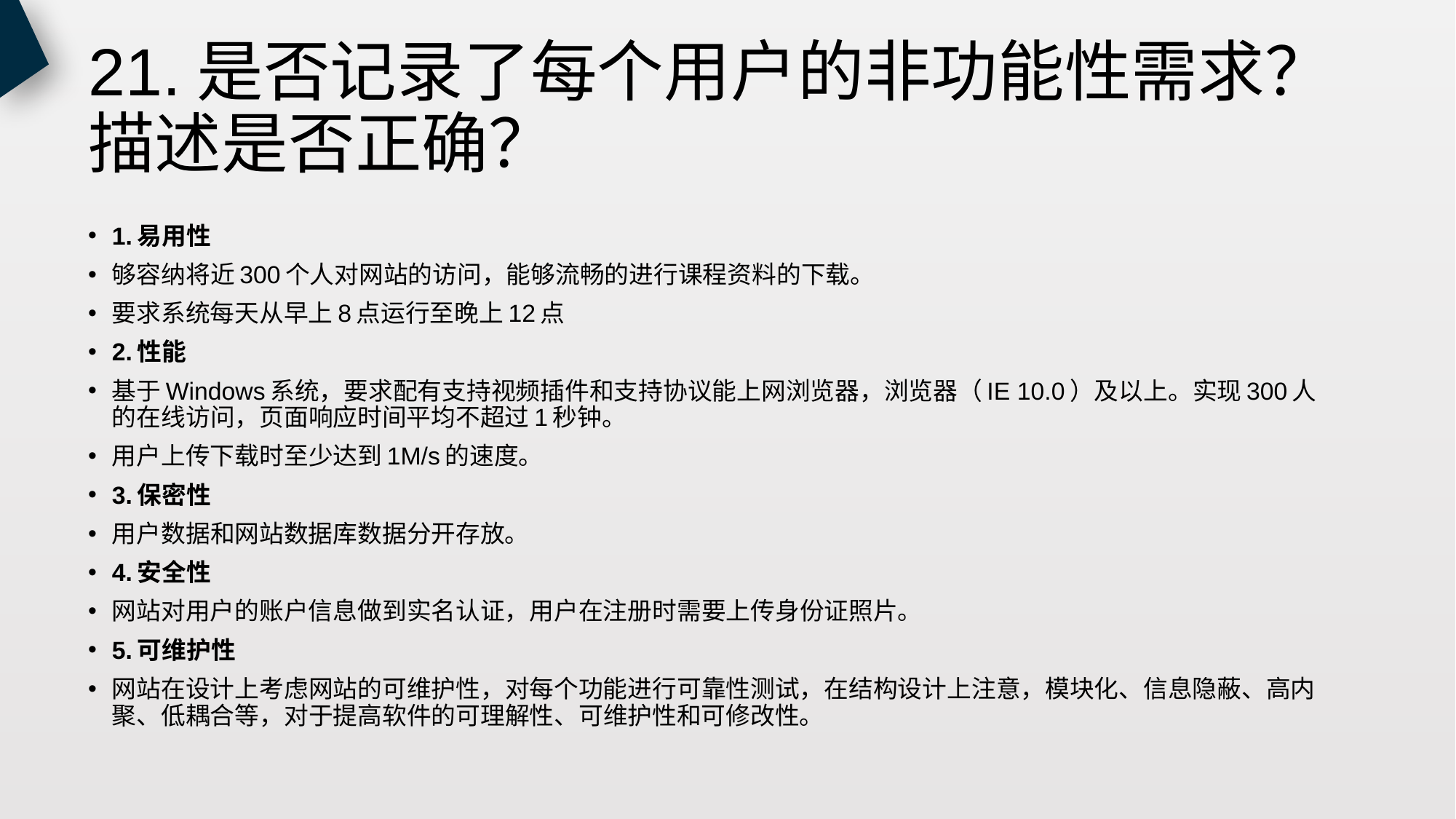

# 21.是否记录了每个用户的非功能性需求？描述是否正确？
1.易用性
够容纳将近300个人对网站的访问，能够流畅的进行课程资料的下载。
要求系统每天从早上8点运行至晚上12点
2.性能
基于Windows系统，要求配有支持视频插件和支持协议能上网浏览器，浏览器（IE 10.0）及以上。实现300人的在线访问，页面响应时间平均不超过1秒钟。
用户上传下载时至少达到1M/s的速度。
3.保密性
用户数据和网站数据库数据分开存放。
4.安全性
网站对用户的账户信息做到实名认证，用户在注册时需要上传身份证照片。
5.可维护性
网站在设计上考虑网站的可维护性，对每个功能进行可靠性测试，在结构设计上注意，模块化、信息隐蔽、高内聚、低耦合等，对于提高软件的可理解性、可维护性和可修改性。